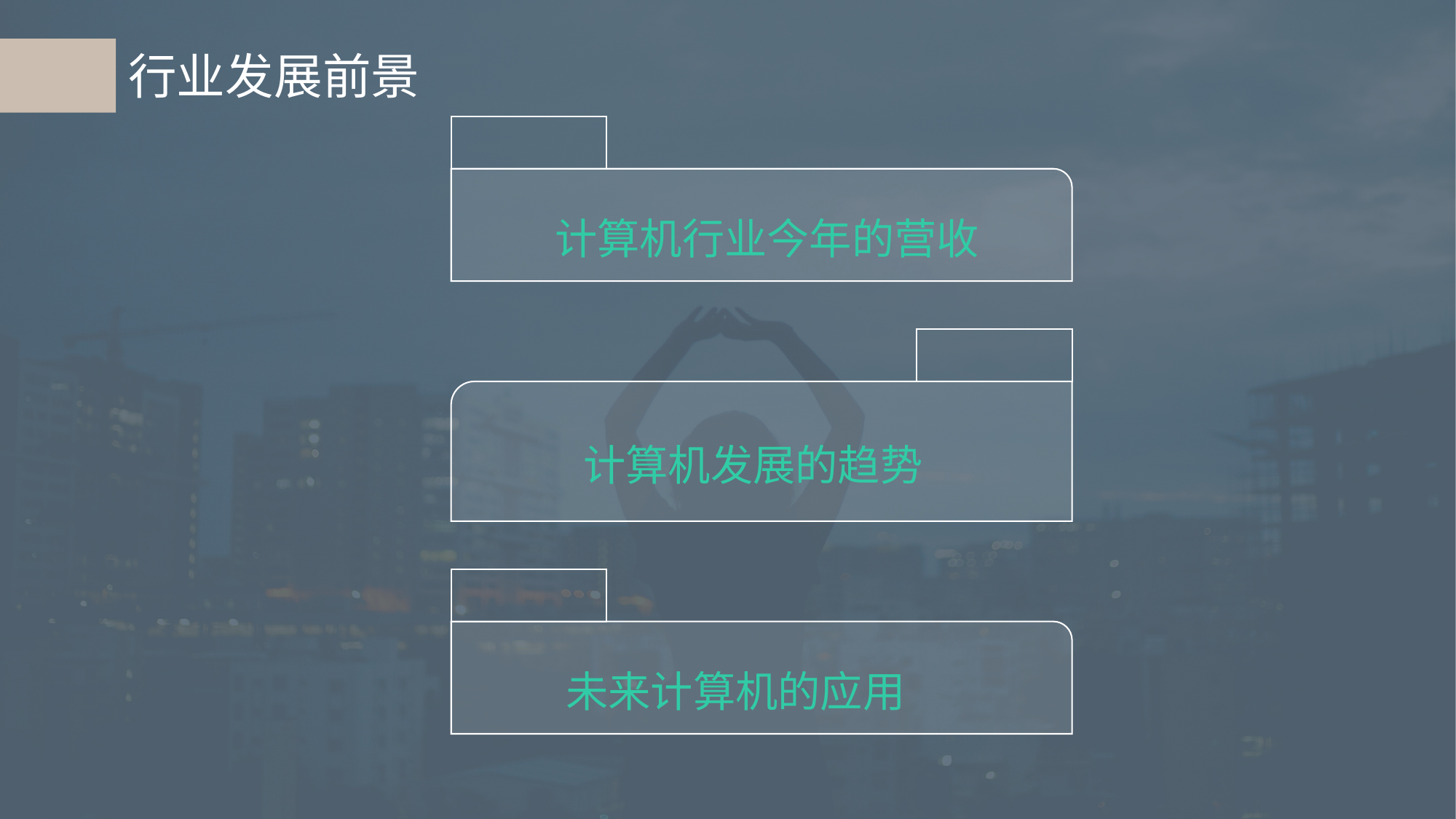

行业发展前景

   计算机行业今年的营收

      计算机发展的趋势

        未来计算机的应用